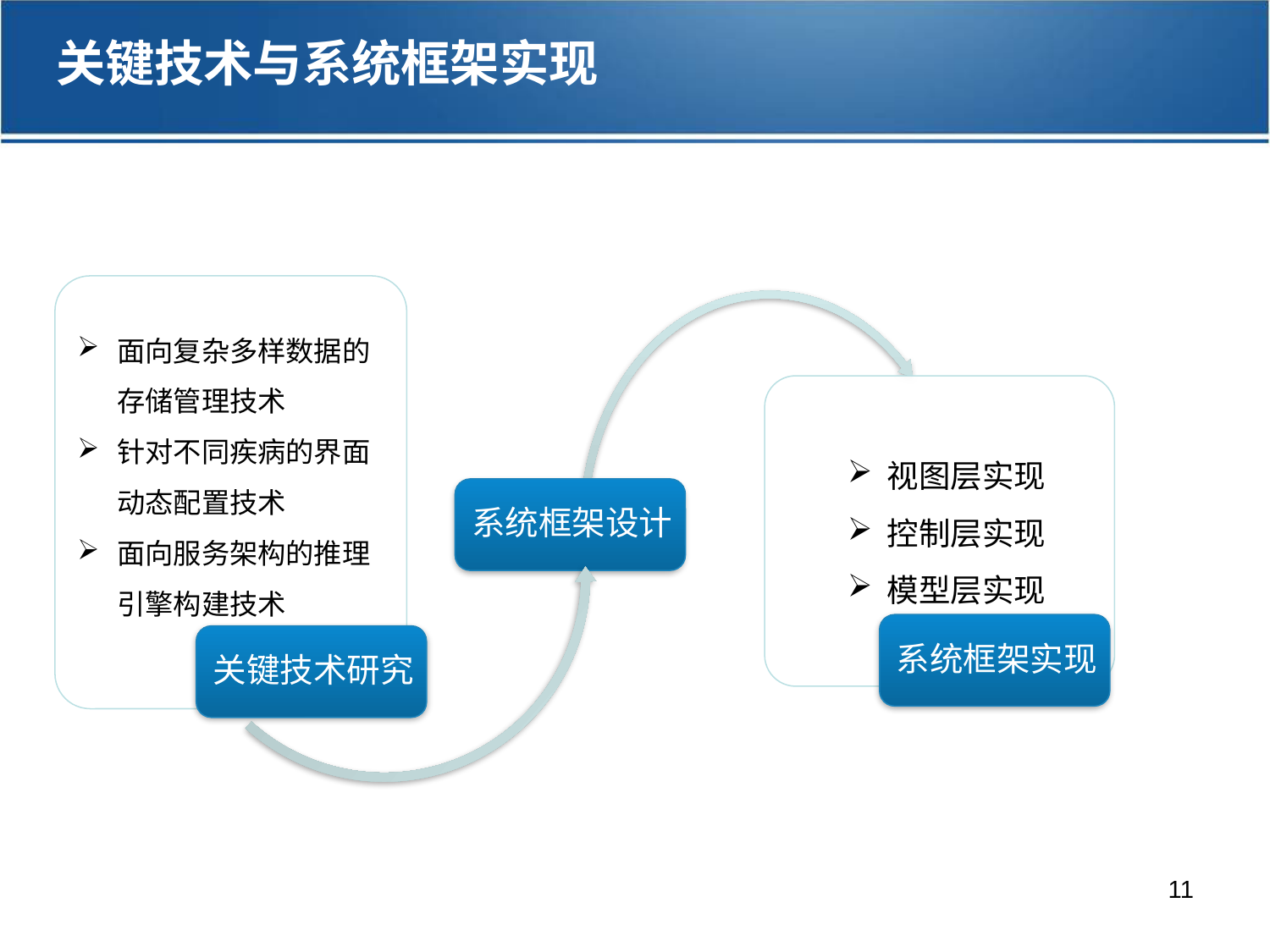

关键技术与系统框架实现
关键技术研究
系统框架设计
系统框架实现
面向复杂多样数据的存储管理技术
针对不同疾病的界面动态配置技术
面向服务架构的推理引擎构建技术

视图层实现
控制层实现
模型层实现
11